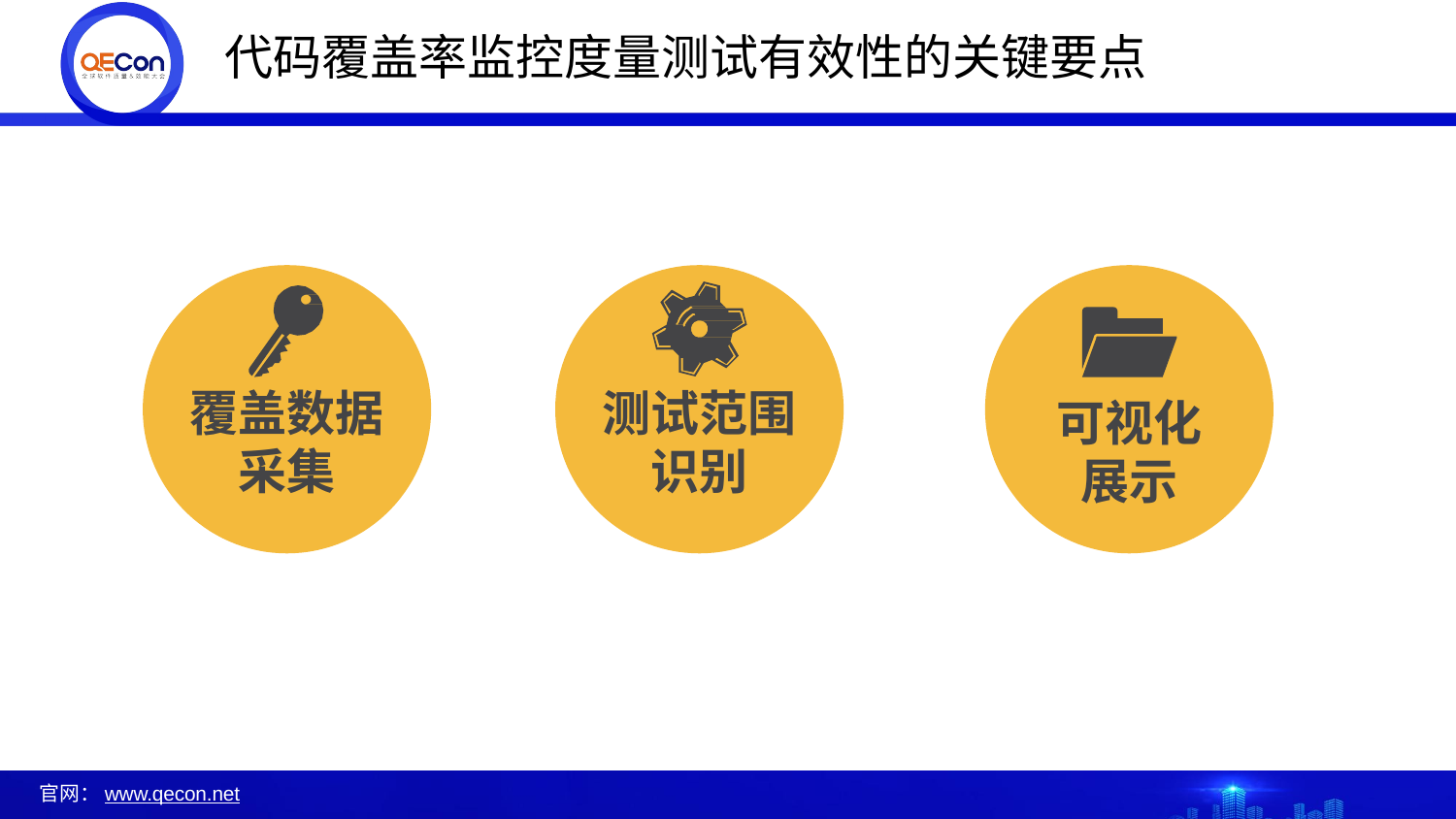

# 代码覆盖率监控度量测试有效性的关键要点

覆盖数据 采集
测试范围 识别
可视化 展示
官网：www.qecon.net